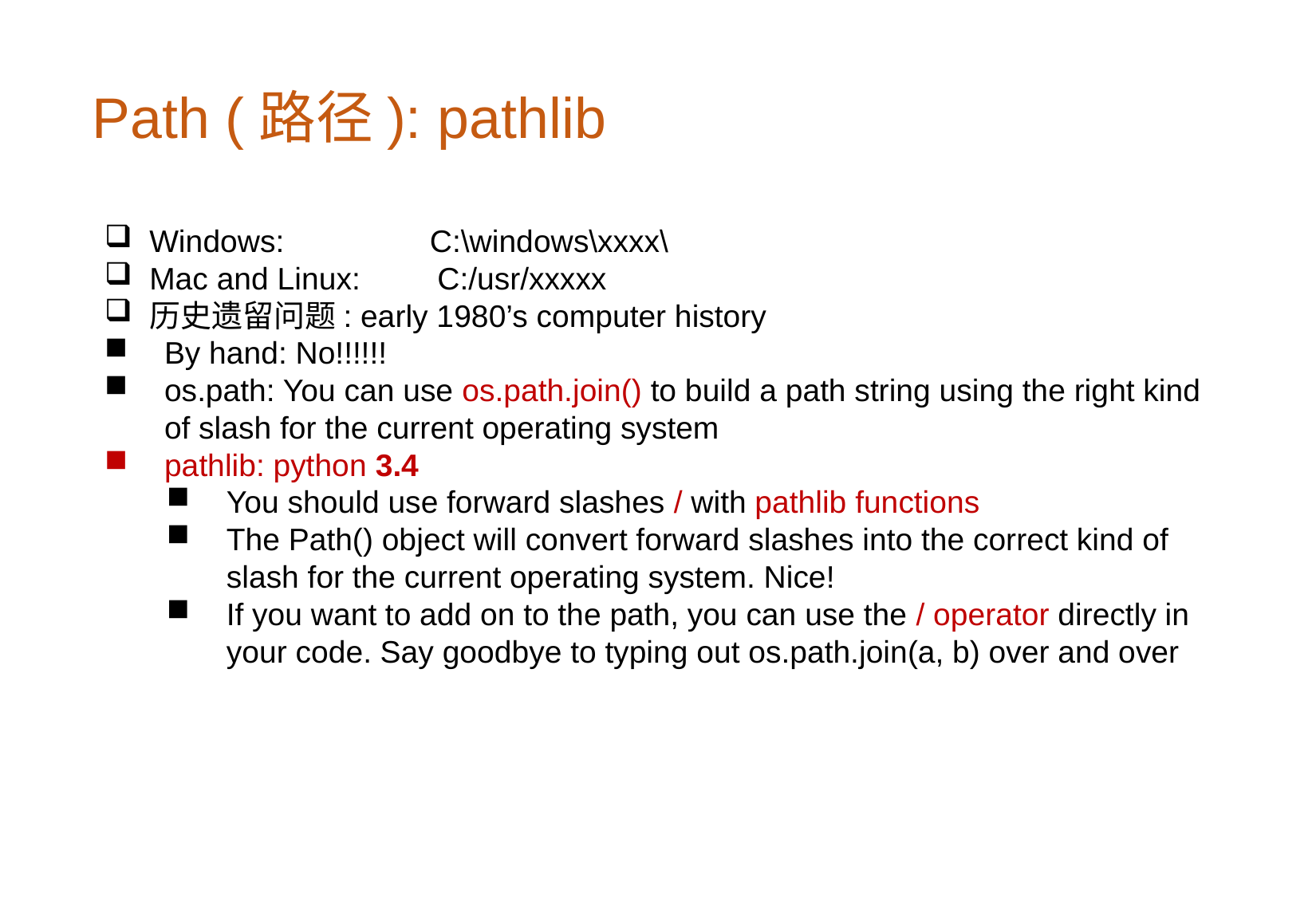

Path (路径): pathlib
Windows:                 C:\windows\xxxx\
Mac and Linux:         C:/usr/xxxxx
历史遗留问题: early 1980’s computer history
By hand: No!!!!!!
os.path: You can use os.path.join() to build a path string using the right kind of slash for the current operating system
pathlib: python 3.4
You should use forward slashes / with pathlib functions
The Path() object will convert forward slashes into the correct kind of slash for the current operating system. Nice!
If you want to add on to the path, you can use the / operator directly in your code. Say goodbye to typing out os.path.join(a, b) over and over